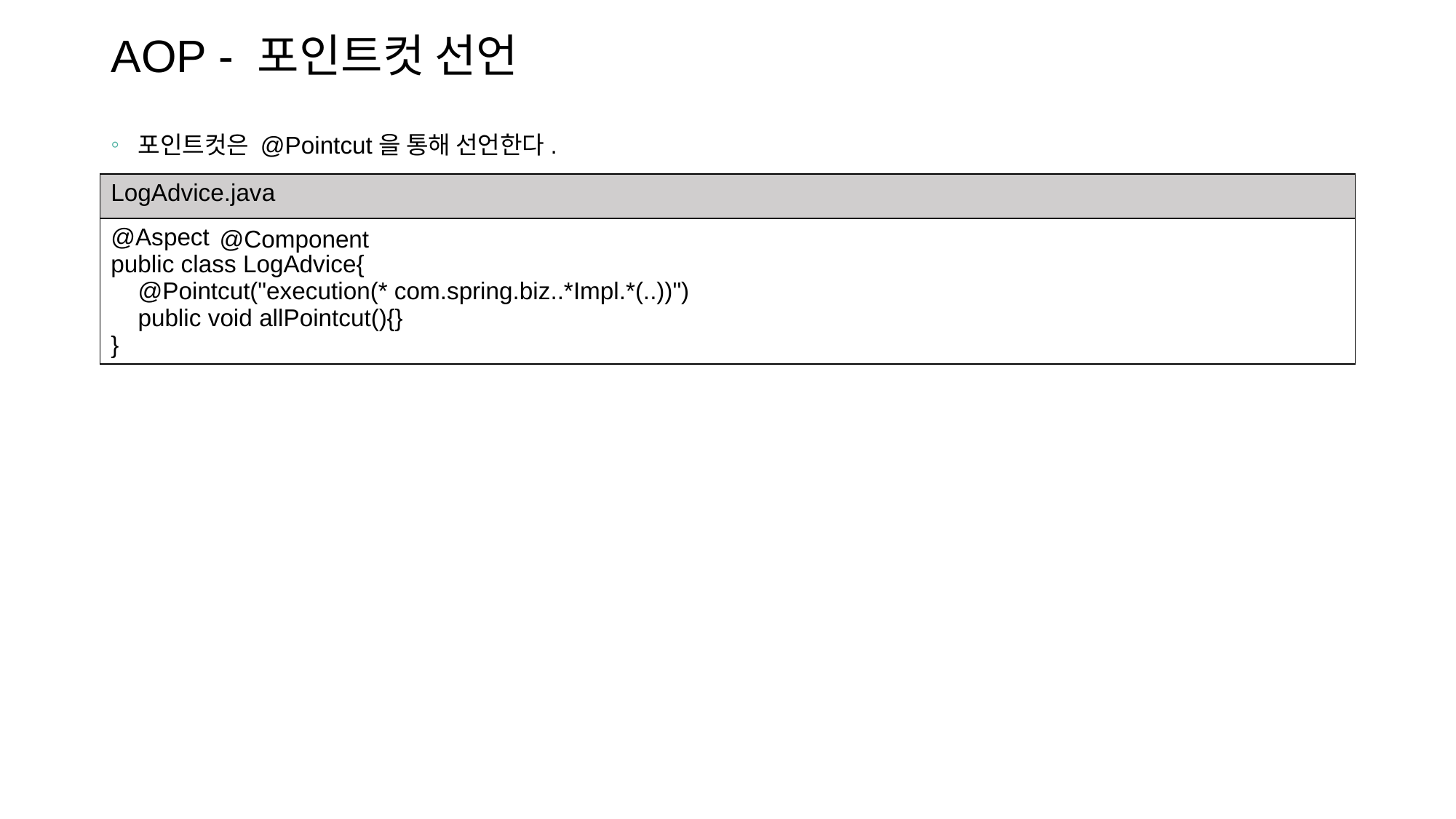

# AOP - 포인트컷 선언
포인트컷은 @Pointcut을 통해 선언한다.

| LogAdvice.java |
| --- |
| @Aspect public class LogAdvice{ @Pointcut("execution(\* com.spring.biz..\*Impl.\*(..))") public void allPointcut(){} } |
@Component